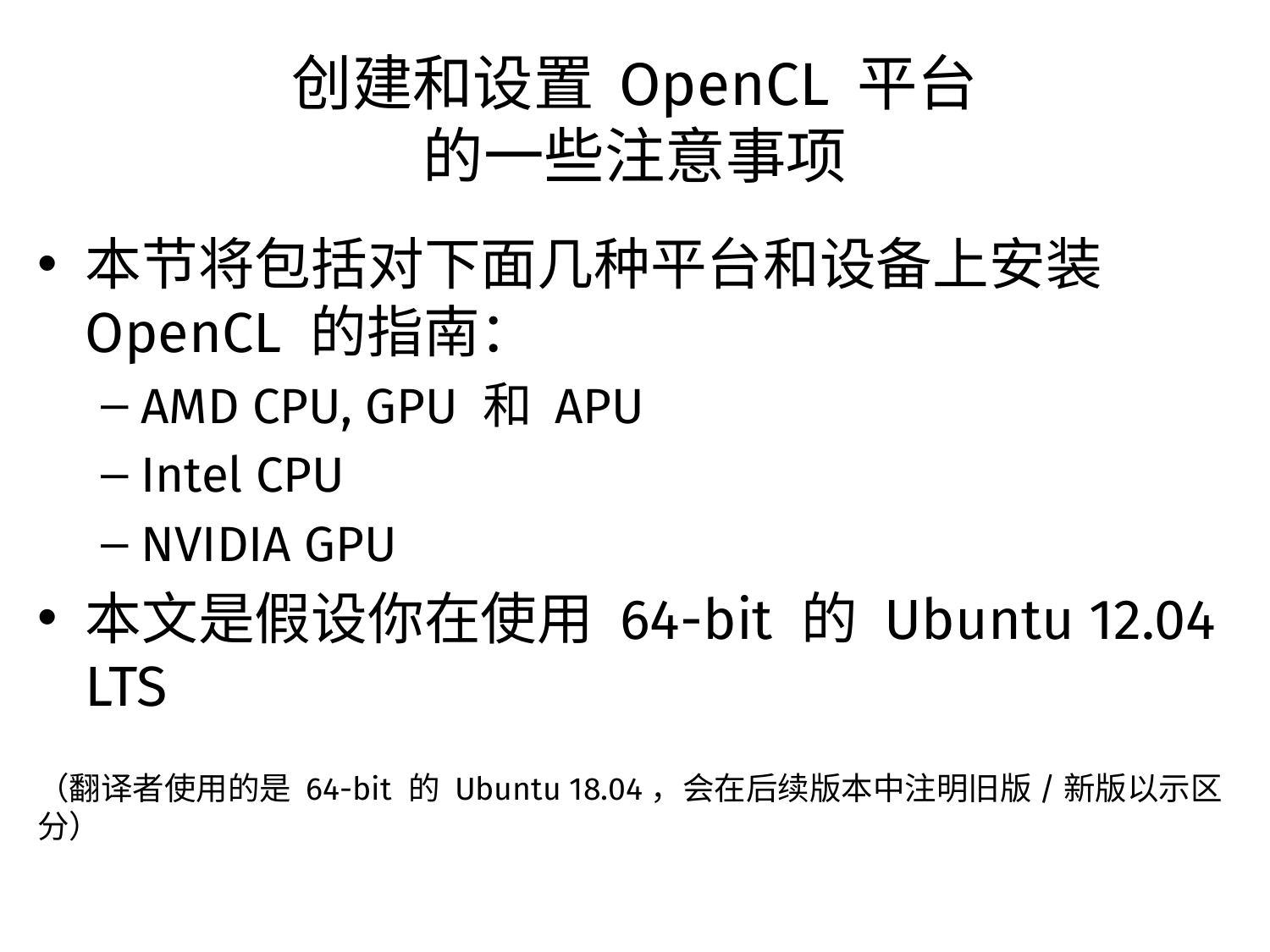

# 创建和设置 OpenCL 平台 的一些注意事项
本节将包括对下面几种平台和设备上安装 OpenCL 的指南：
AMD CPU, GPU 和 APU
Intel CPU
NVIDIA GPU
本文是假设你在使用 64-bit 的 Ubuntu 12.04 LTS

（翻译者使用的是 64-bit 的 Ubuntu 18.04，会在后续版本中注明旧版/新版以示区分）